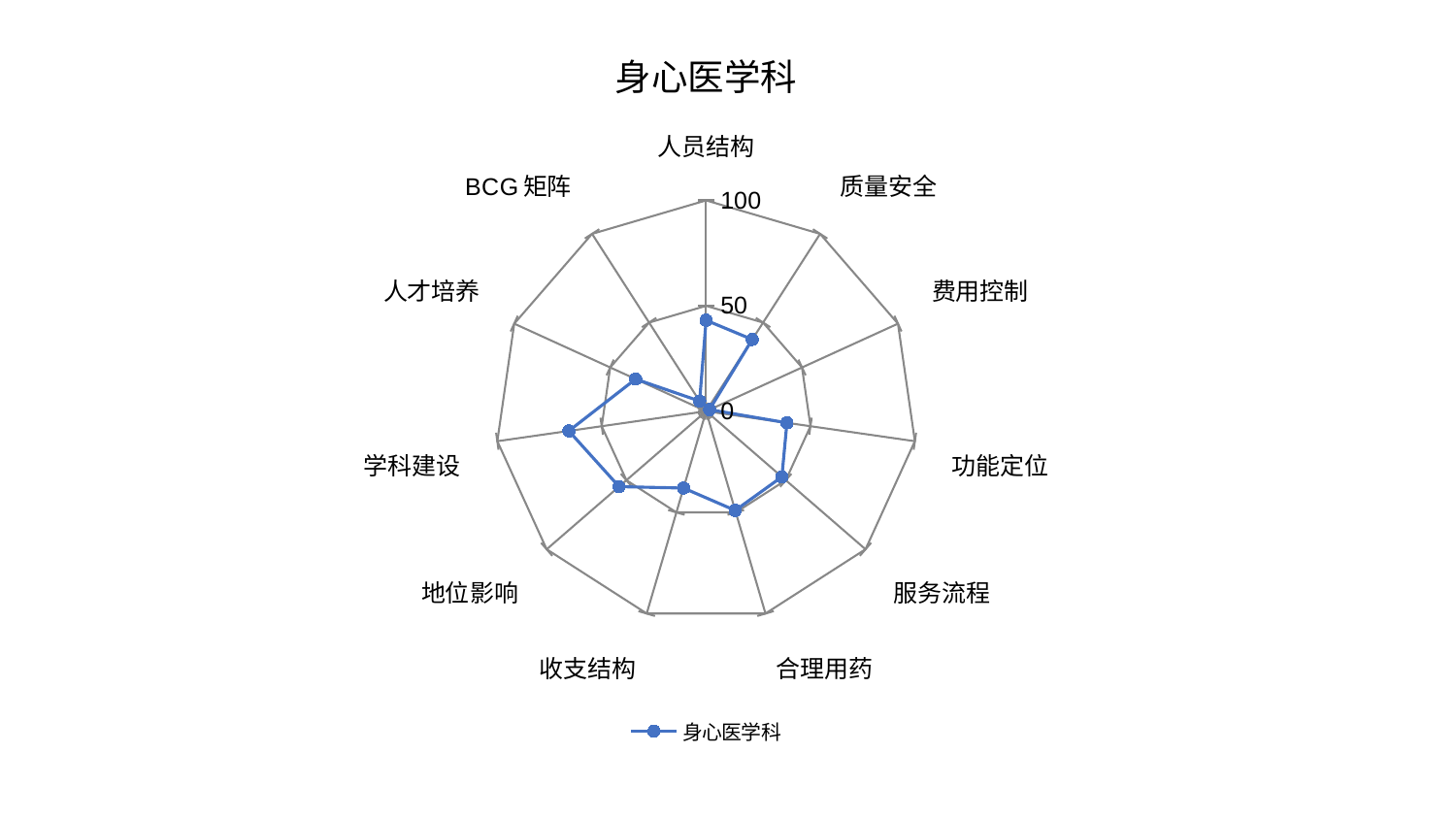

### Chart: 身心医学科

| Category | 身心医学科 |
|---|---|
| 人员结构 | 43.15015245944306 |
| 质量安全 | 40.46371799532683 |
| 费用控制 | 1.787236683147801 |
| 功能定位 | 38.71242638881983 |
| 服务流程 | 47.53637022351755 |
| 合理用药 | 49.03874976277646 |
| 收支结构 | 37.99518134590964 |
| 地位影响 | 54.614680986496715 |
| 学科建设 | 65.7529121196943 |
| 人才培养 | 36.75035493925483 |
| BCG矩阵 | 5.695036471857544 |
150